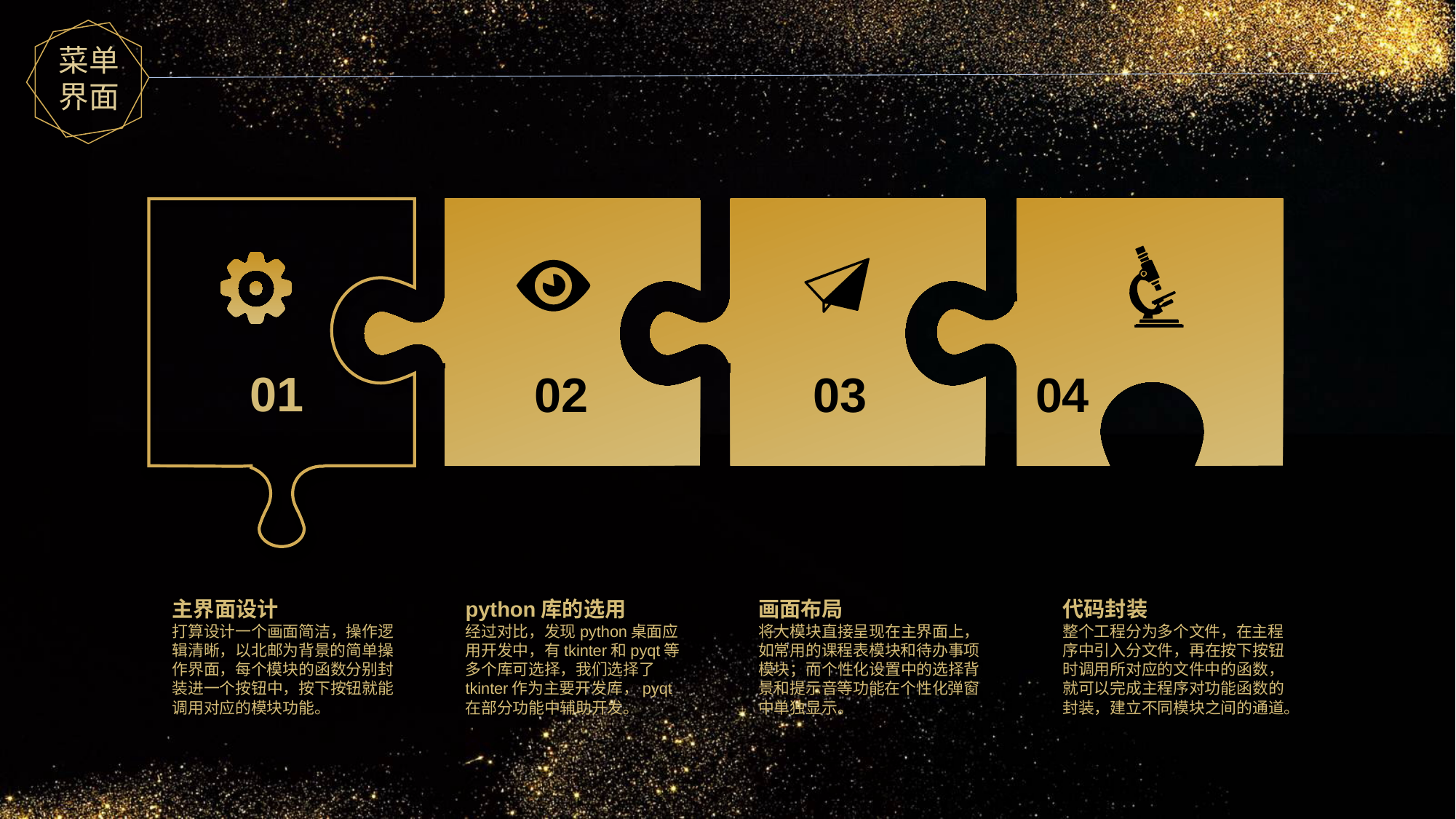

菜单界面

01
02
03
04
主界面设计
打算设计一个画面简洁，操作逻辑清晰，以北邮为背景的简单操作界面，每个模块的函数分别封装进一个按钮中，按下按钮就能调用对应的模块功能。
python库的选用
经过对比，发现python桌面应用开发中，有tkinter和pyqt等多个库可选择，我们选择了tkinter作为主要开发库，pyqt在部分功能中辅助开发。
画面布局
将大模块直接呈现在主界面上，如常用的课程表模块和待办事项模块；而个性化设置中的选择背景和提示音等功能在个性化弹窗中单独显示。
代码封装
整个工程分为多个文件，在主程序中引入分文件，再在按下按钮时调用所对应的文件中的函数，就可以完成主程序对功能函数的封装，建立不同模块之间的通道。